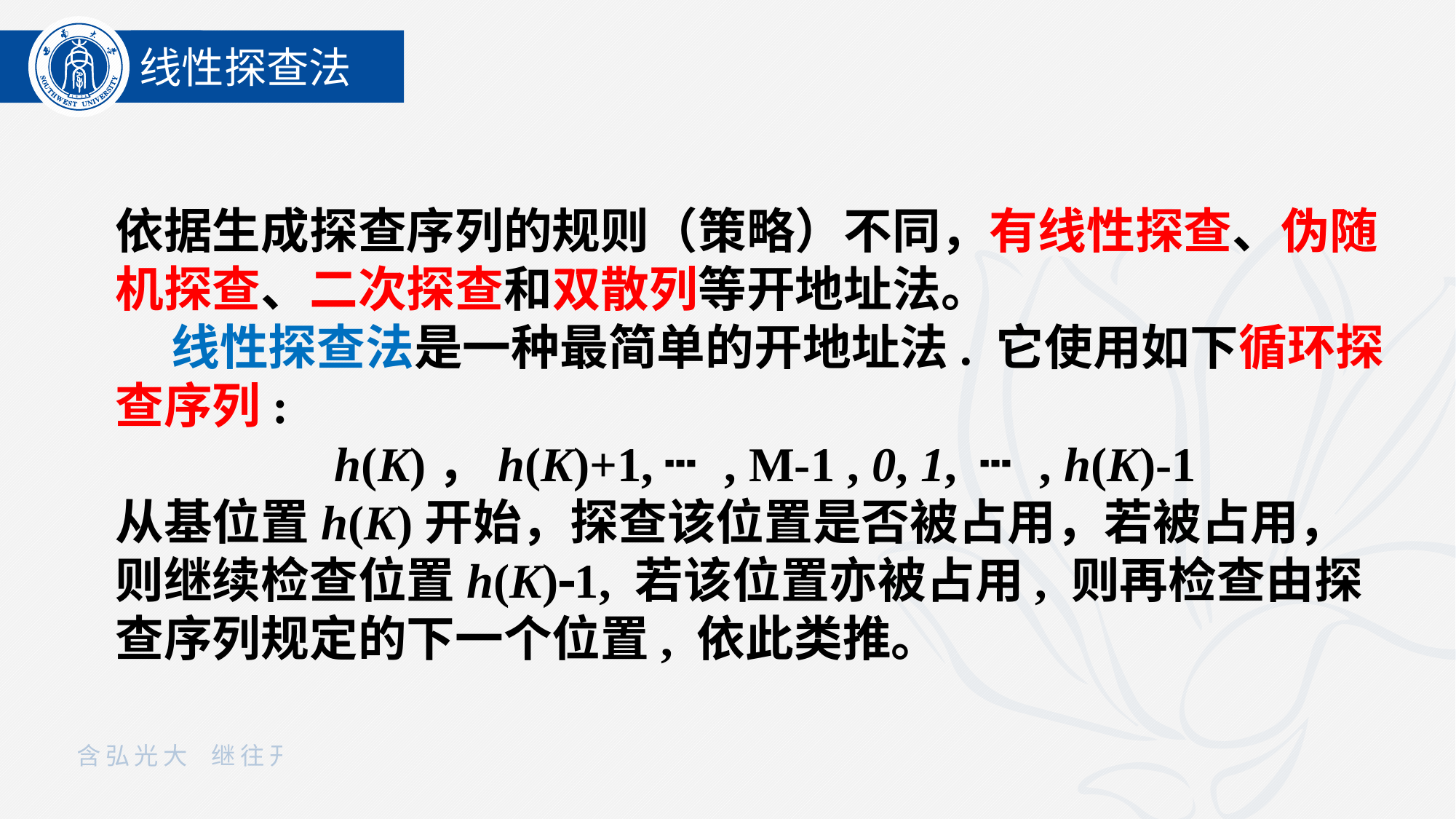

线性探查法
依据生成探查序列的规则（策略）不同，有线性探查、伪随机探查、二次探查和双散列等开地址法。
    线性探查法是一种最简单的开地址法. 它使用如下循环探查序列:
                  h(K)，h(K)+1, ┅ , M-1 , 0, 1,  ┅ , h(K)-1
从基位置h(K)开始，探查该位置是否被占用，若被占用，则继续检查位置h(K)−1, 若该位置亦被占用, 则再检查由探查序列规定的下一个位置, 依此类推。